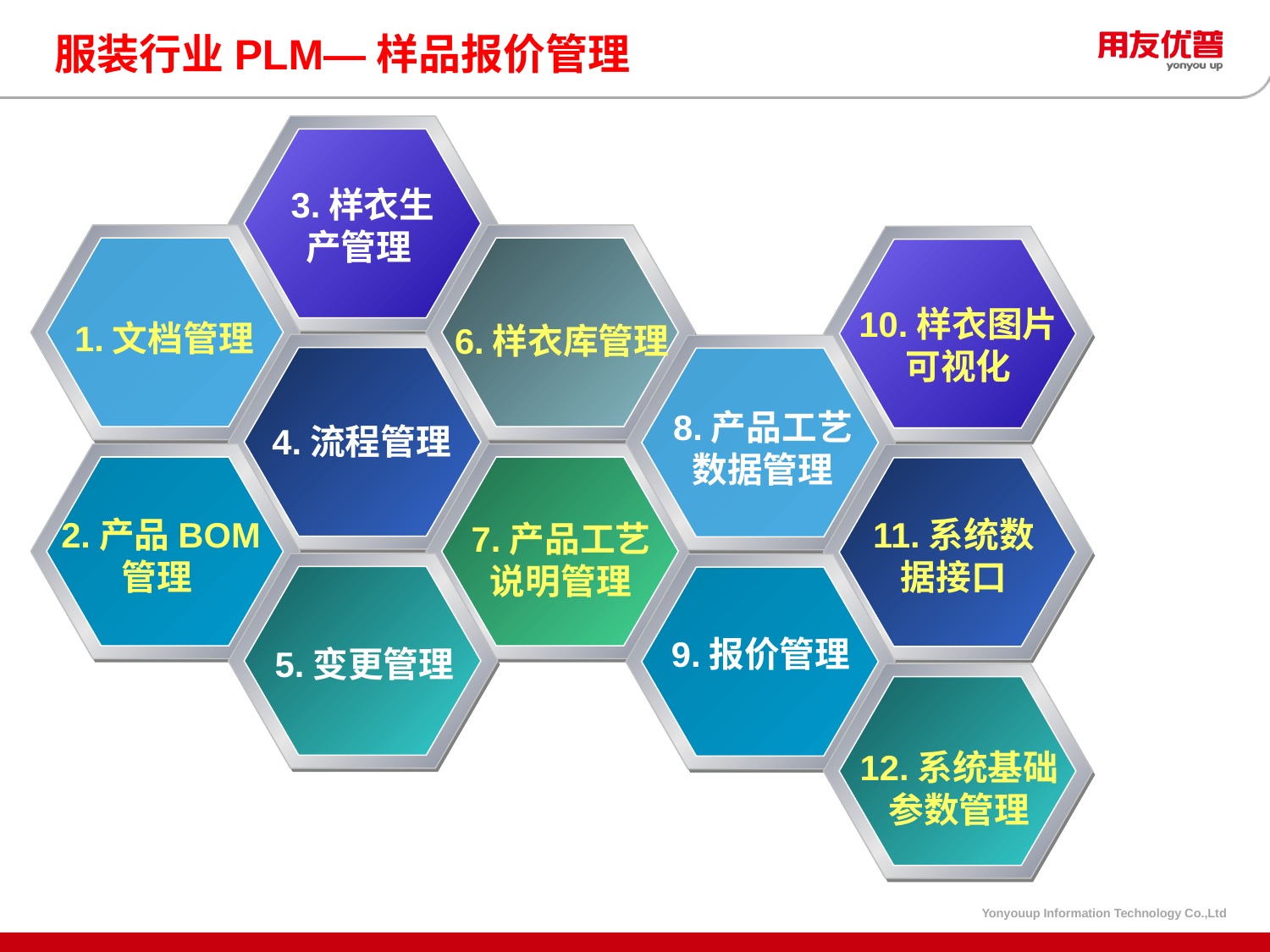

# 服装行业PLM—样品报价管理

3.样衣生
产管理

10.样衣图片
可视化
1.文档管理
6.样衣库管理

8.产品工艺
数据管理
4.流程管理

2.产品BOM
管理
11.系统数
据接口
7.产品工艺
说明管理

9.报价管理
5.变更管理

协同制造平台
12.系统基础
参数管理